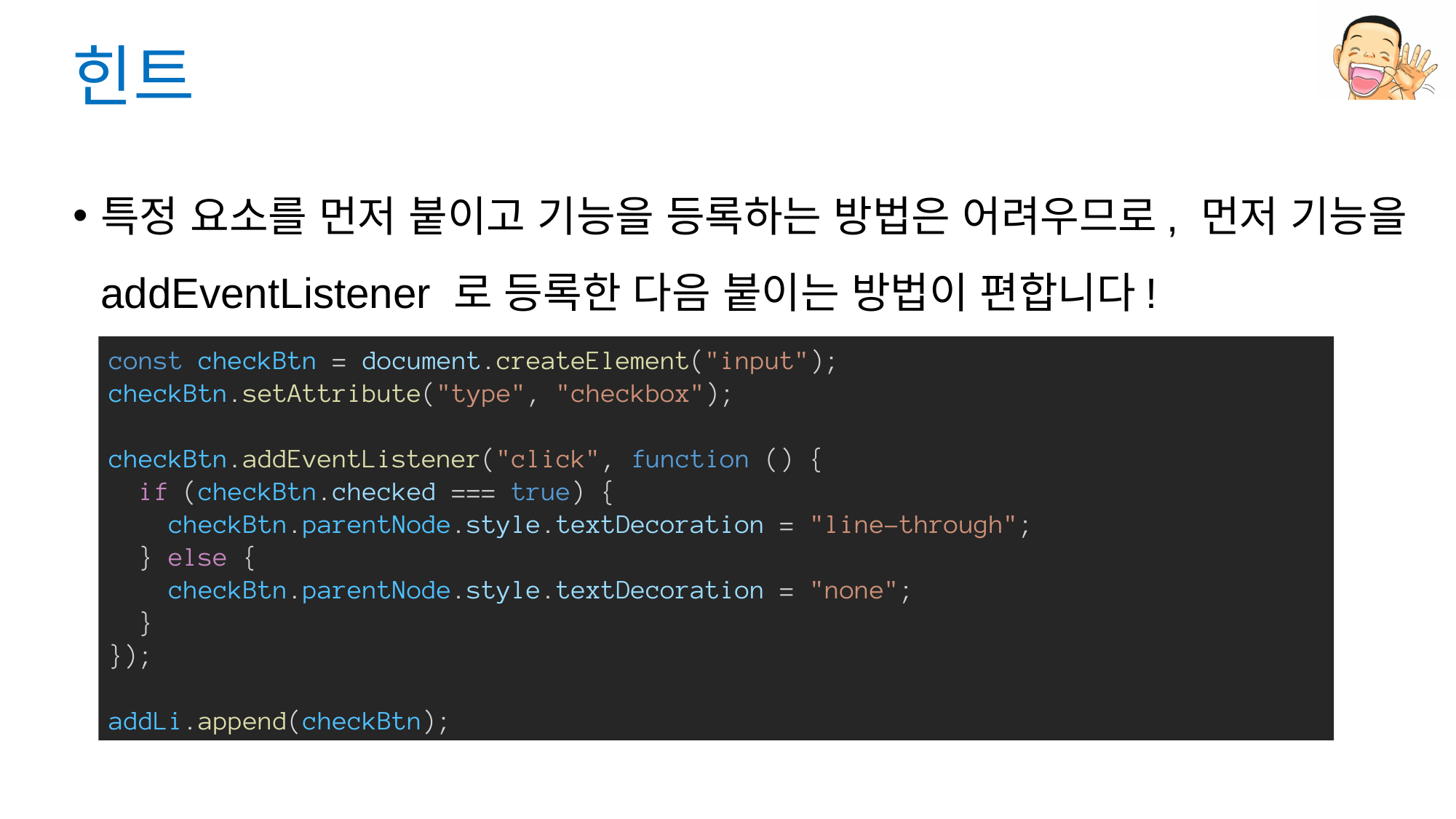

# 힌트
특정 요소를 먼저 붙이고 기능을 등록하는 방법은 어려우므로, 먼저 기능을 addEventListener 로 등록한 다음 붙이는 방법이 편합니다!
const checkBtn = document.createElement("input");
checkBtn.setAttribute("type", "checkbox");
checkBtn.addEventListener("click", function () {
  if (checkBtn.checked === true) {
    checkBtn.parentNode.style.textDecoration = "line-through";
  } else {
    checkBtn.parentNode.style.textDecoration = "none";
  }
});
addLi.append(checkBtn);